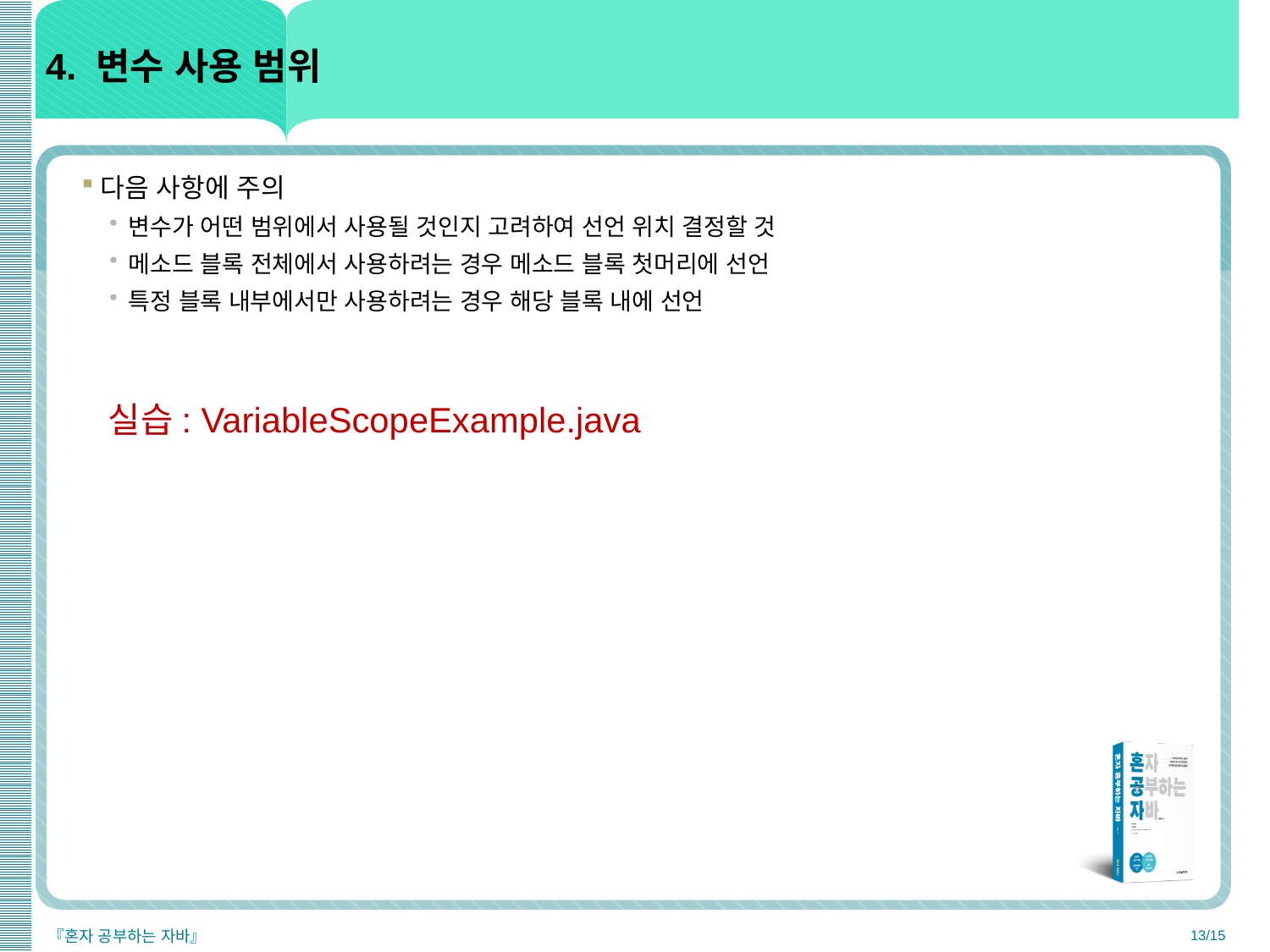

# 4. 변수 사용 범위
다음 사항에 주의
변수가 어떤 범위에서 사용될 것인지 고려하여 선언 위치 결정할 것
메소드 블록 전체에서 사용하려는 경우 메소드 블록 첫머리에 선언
특정 블록 내부에서만 사용하려는 경우 해당 블록 내에 선언
실습: VariableScopeExample.java